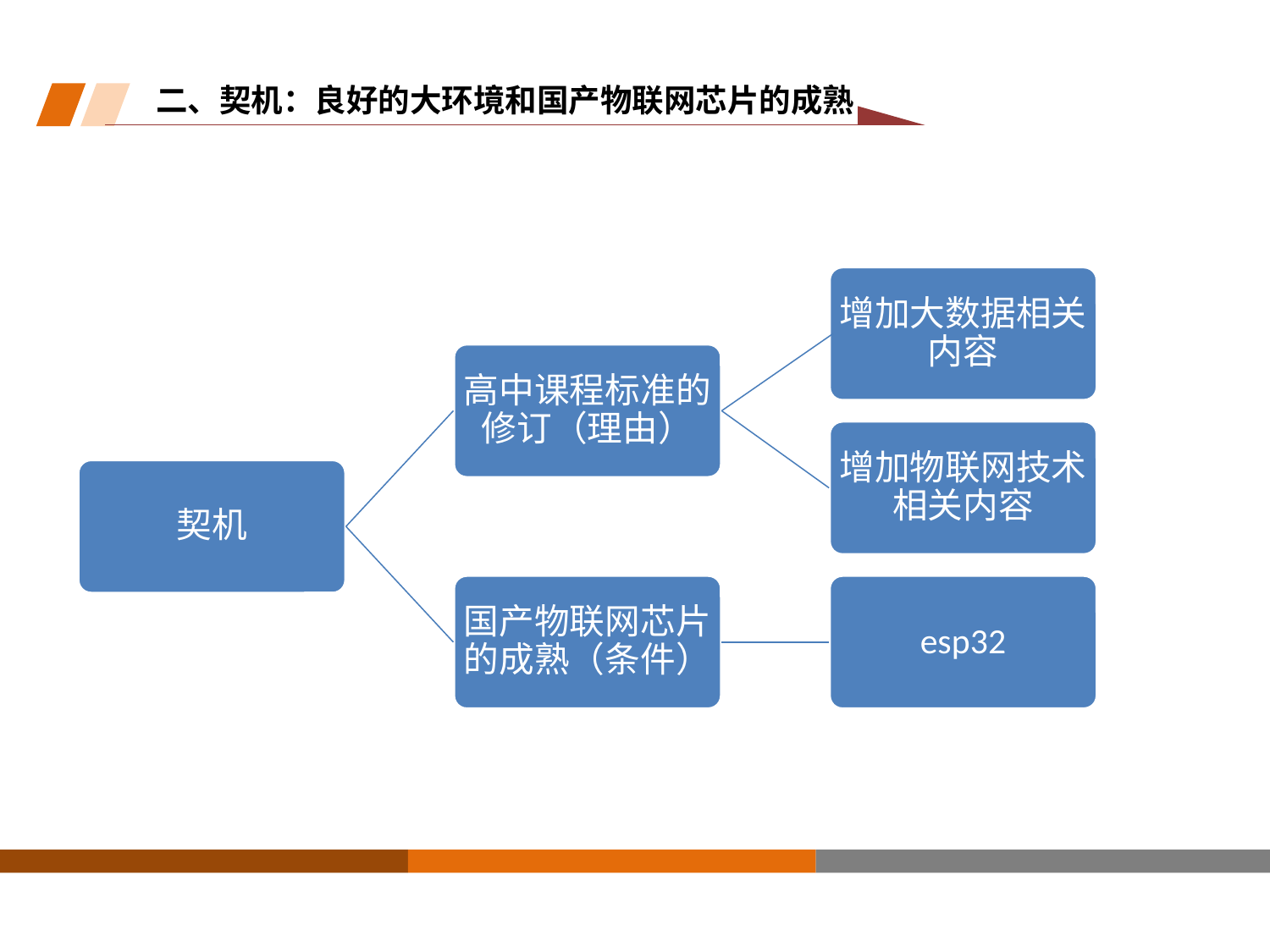

二、契机：良好的大环境和国产物联网芯片的成熟

增加大数据相关内容

高中课程标准的修订（理由）

增加物联网技术相关内容

契机

国产物联网芯片的成熟（条件）

esp32